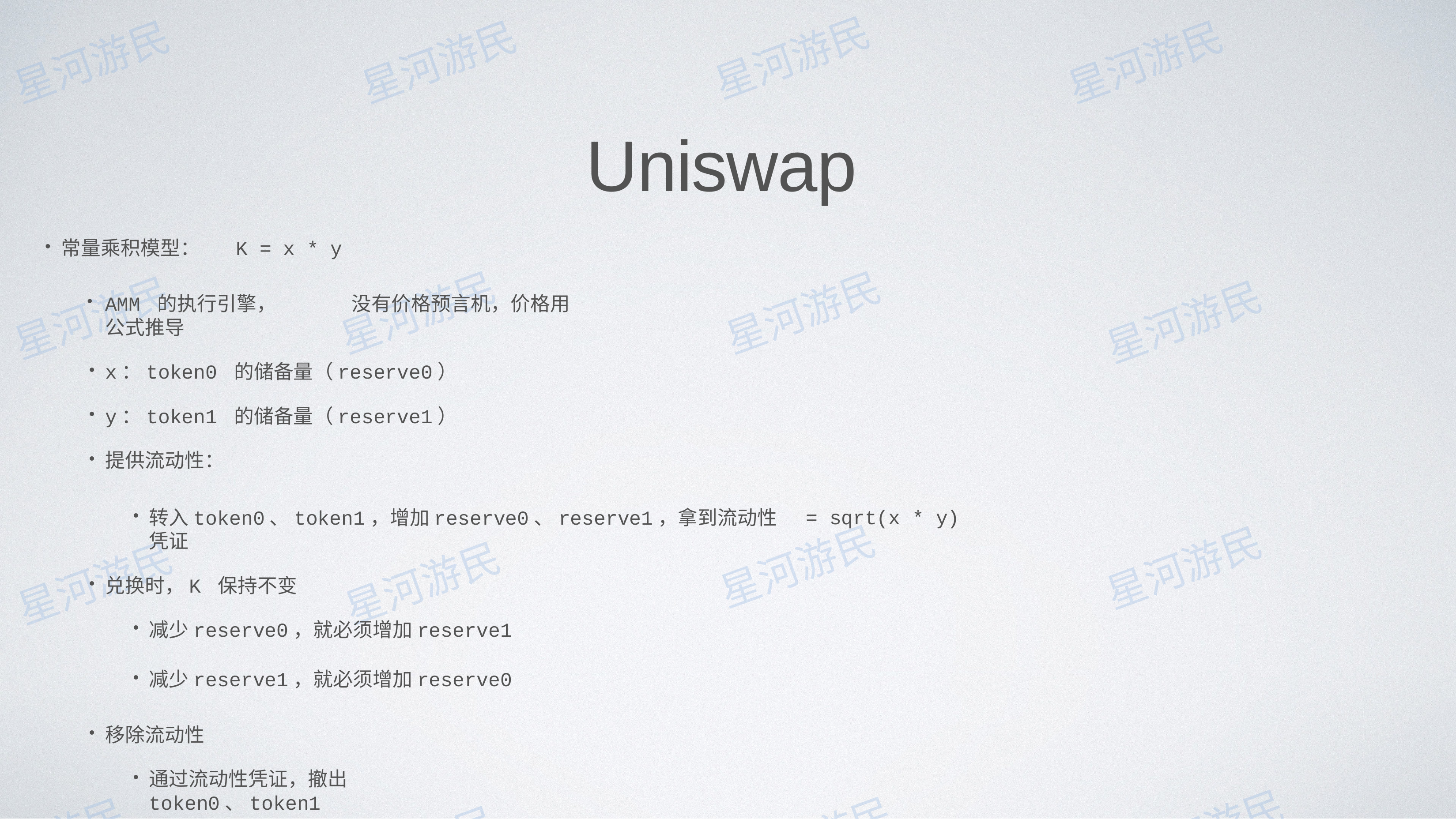

Uniswap
常量乘积模型：	K = x * y

AMM 的执⾏引擎，	没有价格预⾔机，价格⽤公式推导

x：token0 的储备量（reserve0）

y：token1 的储备量（reserve1）

提供流动性：
转⼊token0、token1，增加reserve0、reserve1，拿到流动性凭证

兑换时，K 保持不变

减少reserve0，就必须增加reserve1
= sqrt(x * y)
减少reserve1，就必须增加reserve0

移除流动性

通过流动性凭证，撤出token0、token1